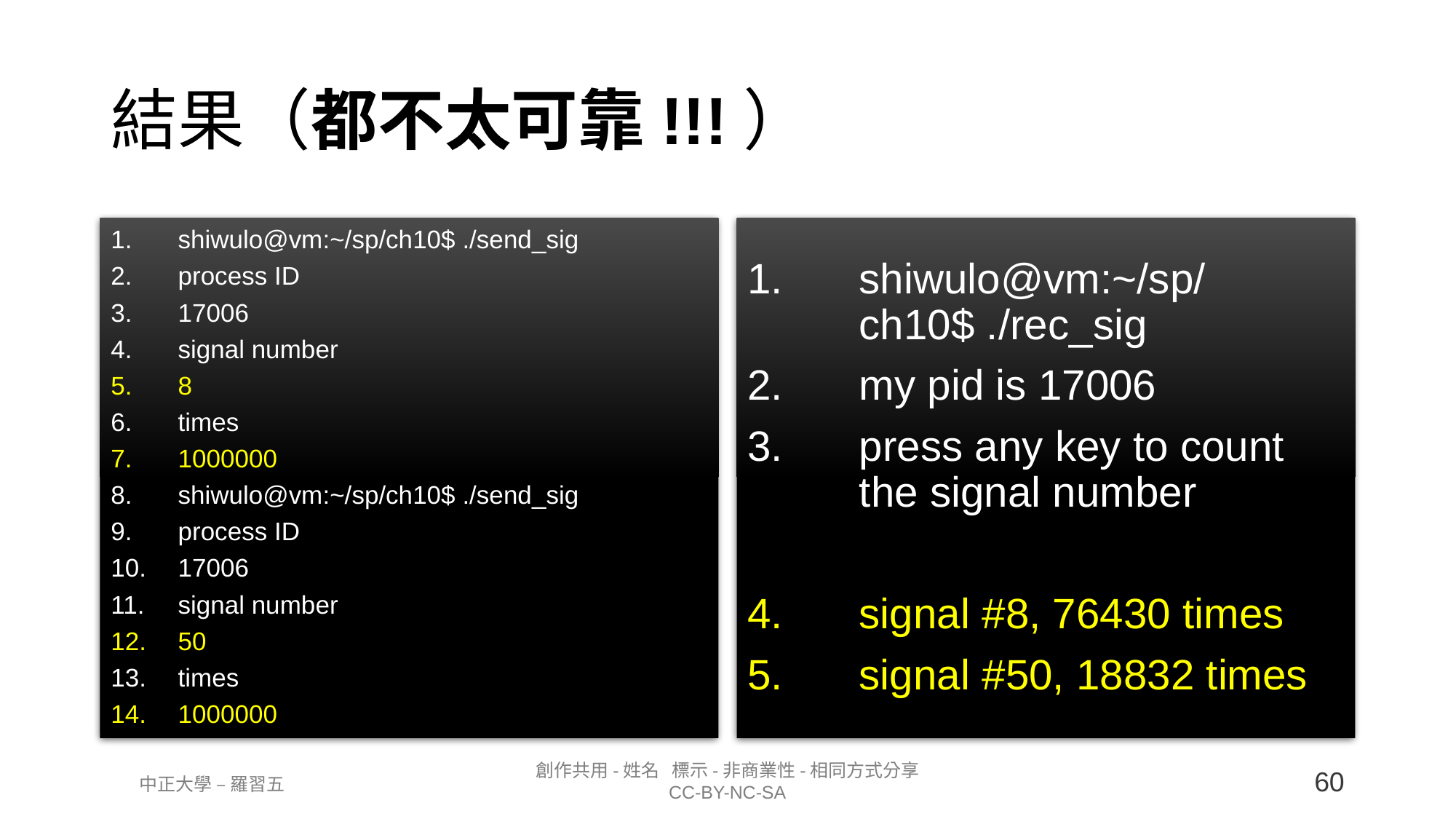

# 結果（都不太可靠!!!）
shiwulo@vm:~/sp/ch10$ ./send_sig
process ID
17006
signal number
8
times
1000000
shiwulo@vm:~/sp/ch10$ ./send_sig
process ID
17006
signal number
50
times
1000000
shiwulo@vm:~/sp/ch10$ ./rec_sig
my pid is 17006
press any key to count the signal number

signal #8, 76430 times
signal #50, 18832 times